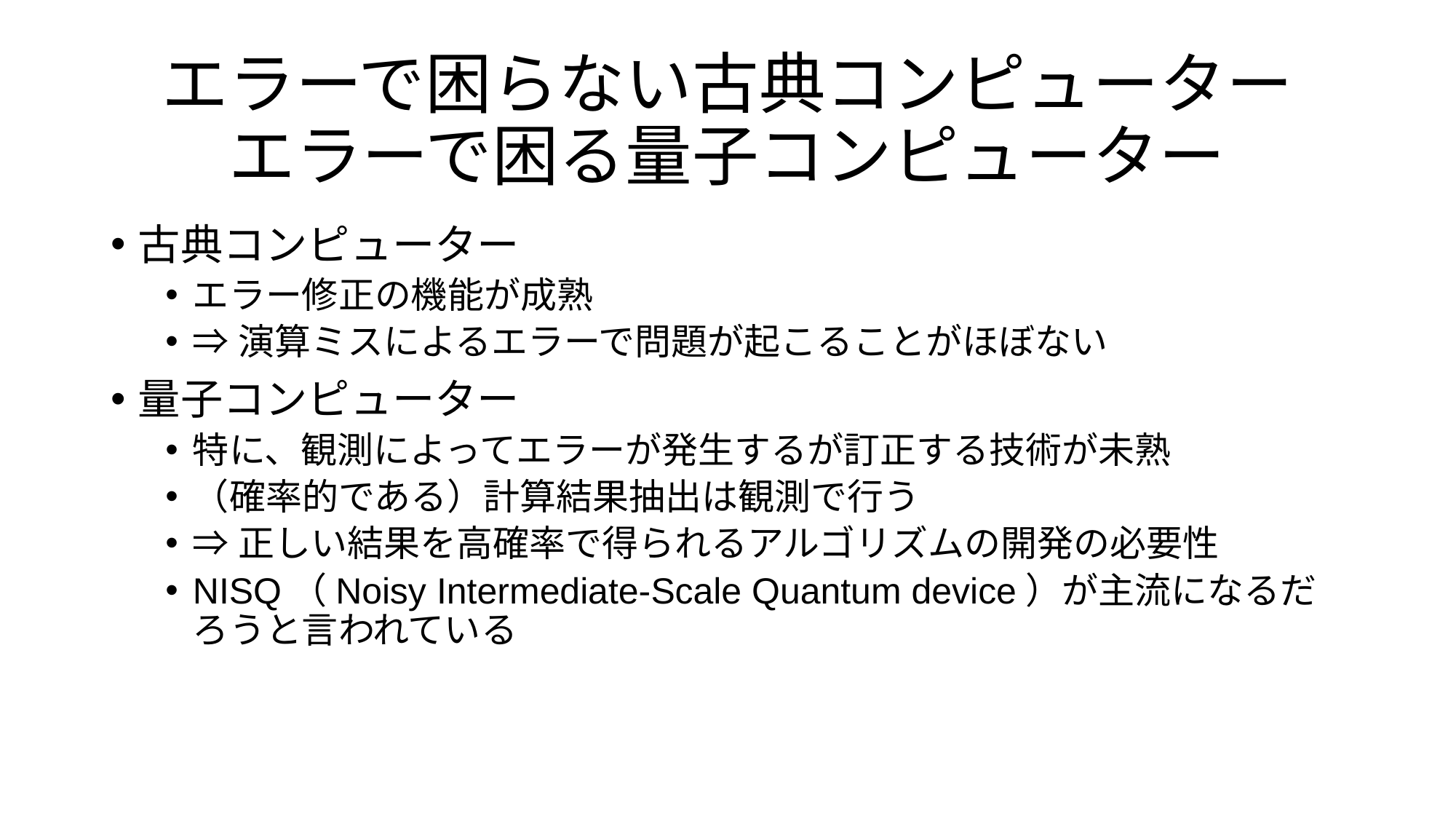

# エラーで困らない古典コンピューター エラーで困る量子コンピューター
古典コンピューター
エラー修正の機能が成熟
⇒演算ミスによるエラーで問題が起こることがほぼない
量子コンピューター
特に、観測によってエラーが発生するが訂正する技術が未熟
（確率的である）計算結果抽出は観測で行う
⇒正しい結果を高確率で得られるアルゴリズムの開発の必要性
NISQ（Noisy Intermediate-Scale Quantum device）が主流になるだろうと言われている